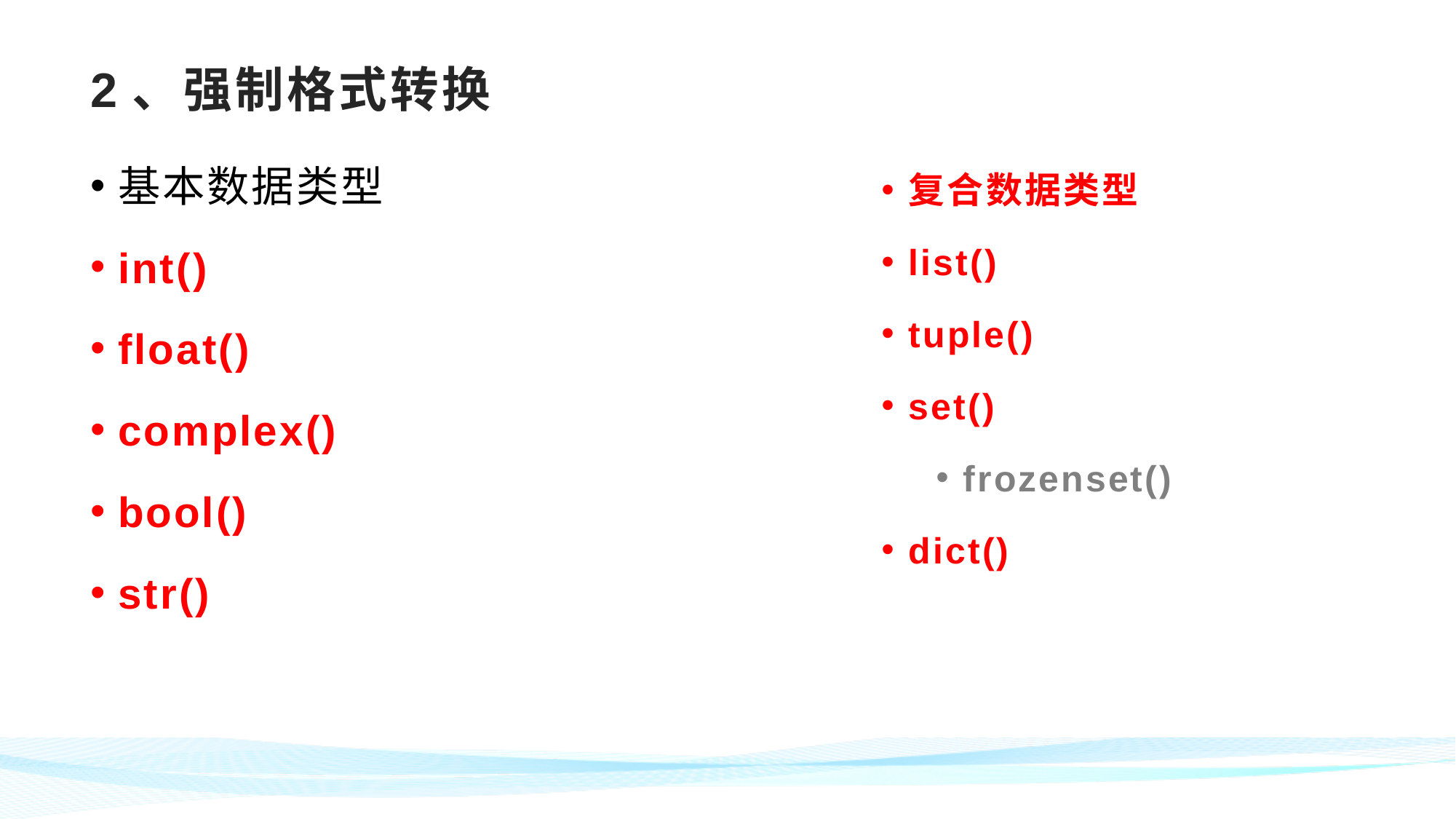

# 2、强制格式转换
基本数据类型
int()
float()
complex()
bool()
str()

复合数据类型
list()
tuple()
set()
frozenset()
dict()